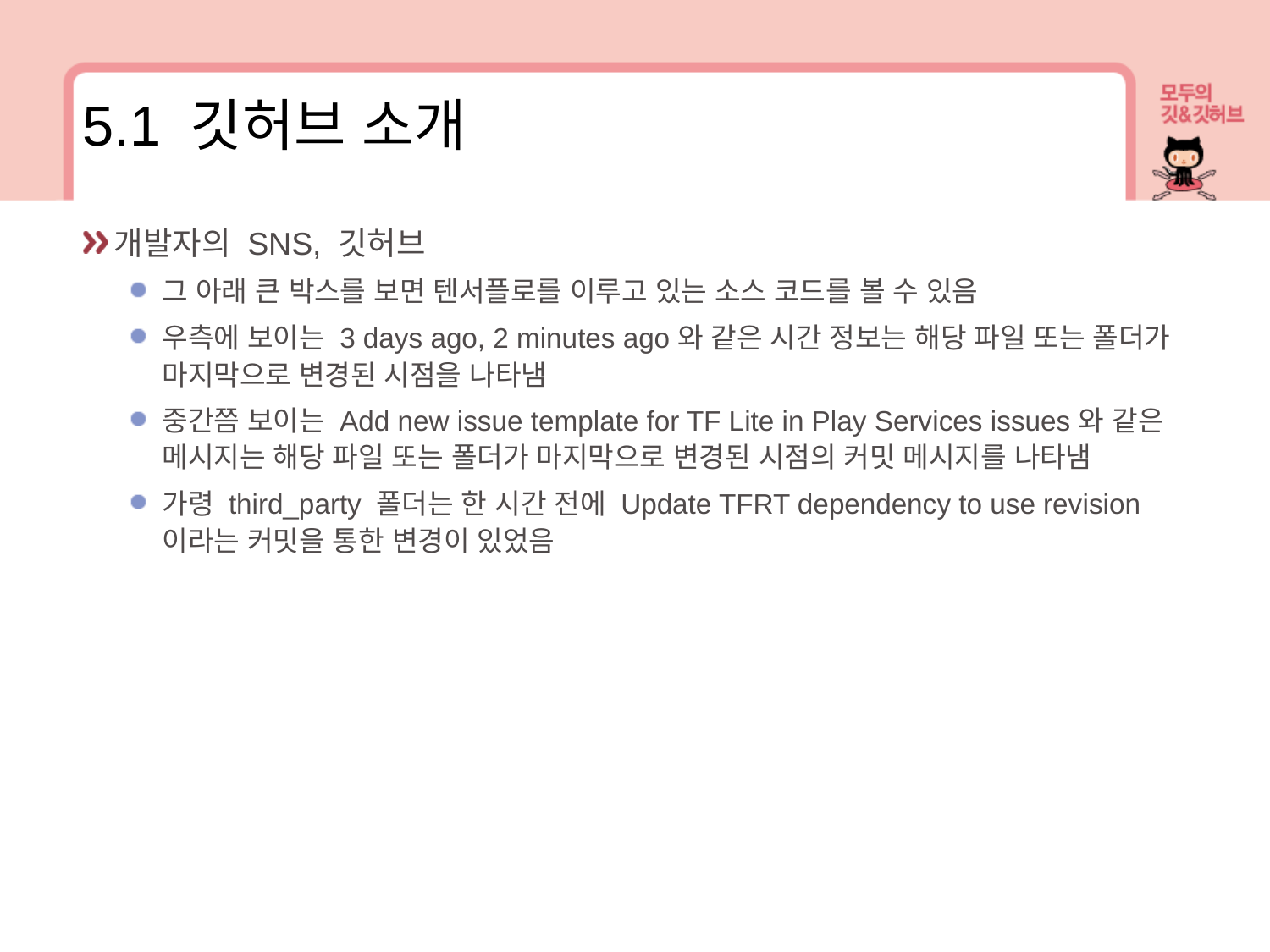

5.1 깃허브 소개
개발자의 SNS, 깃허브
그 아래 큰 박스를 보면 텐서플로를 이루고 있는 소스 코드를 볼 수 있음
우측에 보이는 3 days ago, 2 minutes ago와 같은 시간 정보는 해당 파일 또는 폴더가 마지막으로 변경된 시점을 나타냄
중간쯤 보이는 Add new issue template for TF Lite in Play Services issues와 같은 메시지는 해당 파일 또는 폴더가 마지막으로 변경된 시점의 커밋 메시지를 나타냄
가령 third_party 폴더는 한 시간 전에 Update TFRT dependency to use revision이라는 커밋을 통한 변경이 있었음